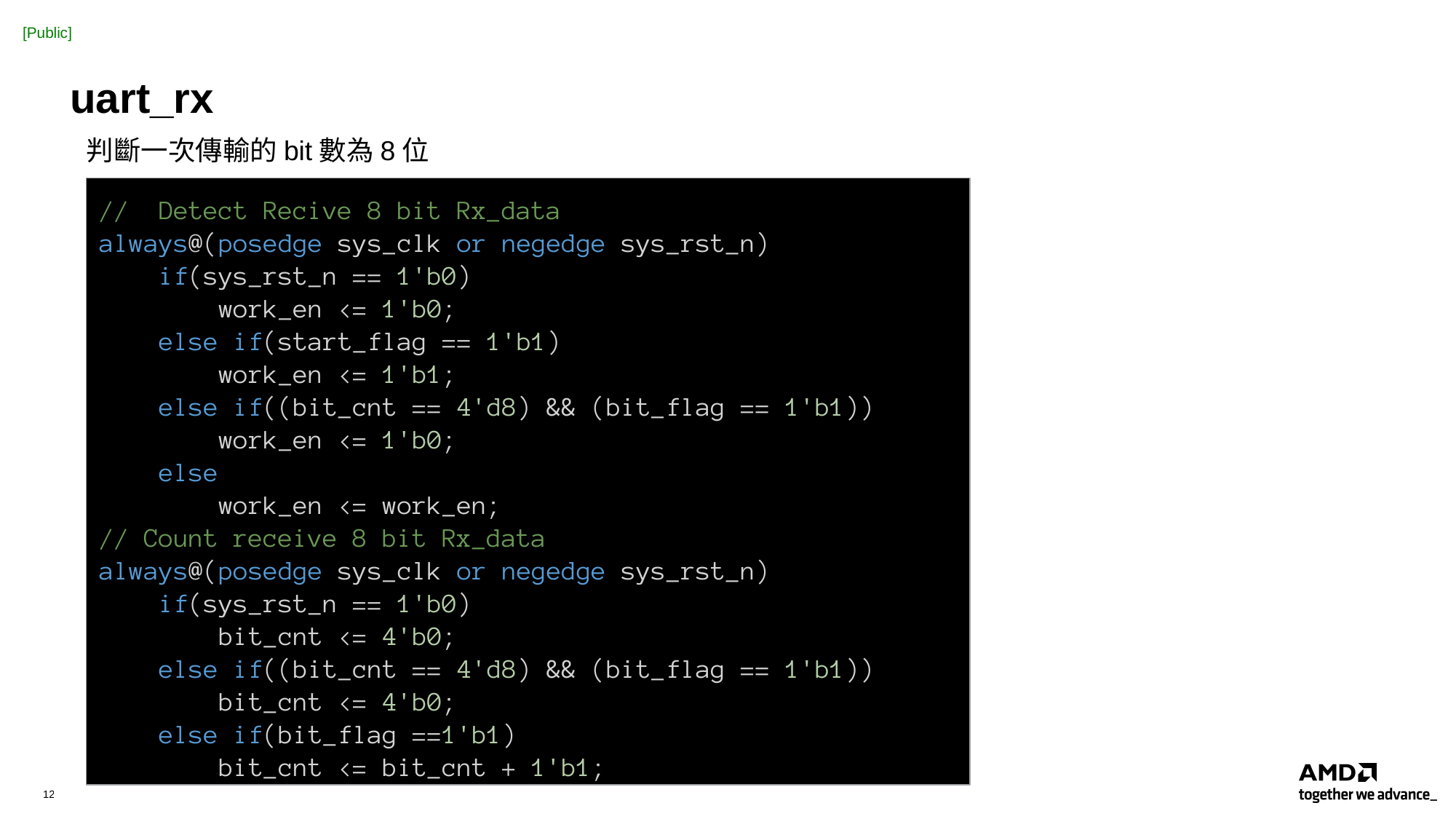

# uart_rx
判斷一次傳輸的bit數為8位

//  Detect Recive 8 bit Rx_data
always@(posedge sys_clk or negedge sys_rst_n)
    if(sys_rst_n == 1'b0)
        work_en <= 1'b0;
    else if(start_flag == 1'b1)
        work_en <= 1'b1;
    else if((bit_cnt == 4'd8) && (bit_flag == 1'b1))
        work_en <= 1'b0;
    else
        work_en <= work_en;
// Count receive 8 bit Rx_data
always@(posedge sys_clk or negedge sys_rst_n)
    if(sys_rst_n == 1'b0)
        bit_cnt <= 4'b0;
    else if((bit_cnt == 4'd8) && (bit_flag == 1'b1))
        bit_cnt <= 4'b0;
    else if(bit_flag ==1'b1)
        bit_cnt <= bit_cnt + 1'b1;